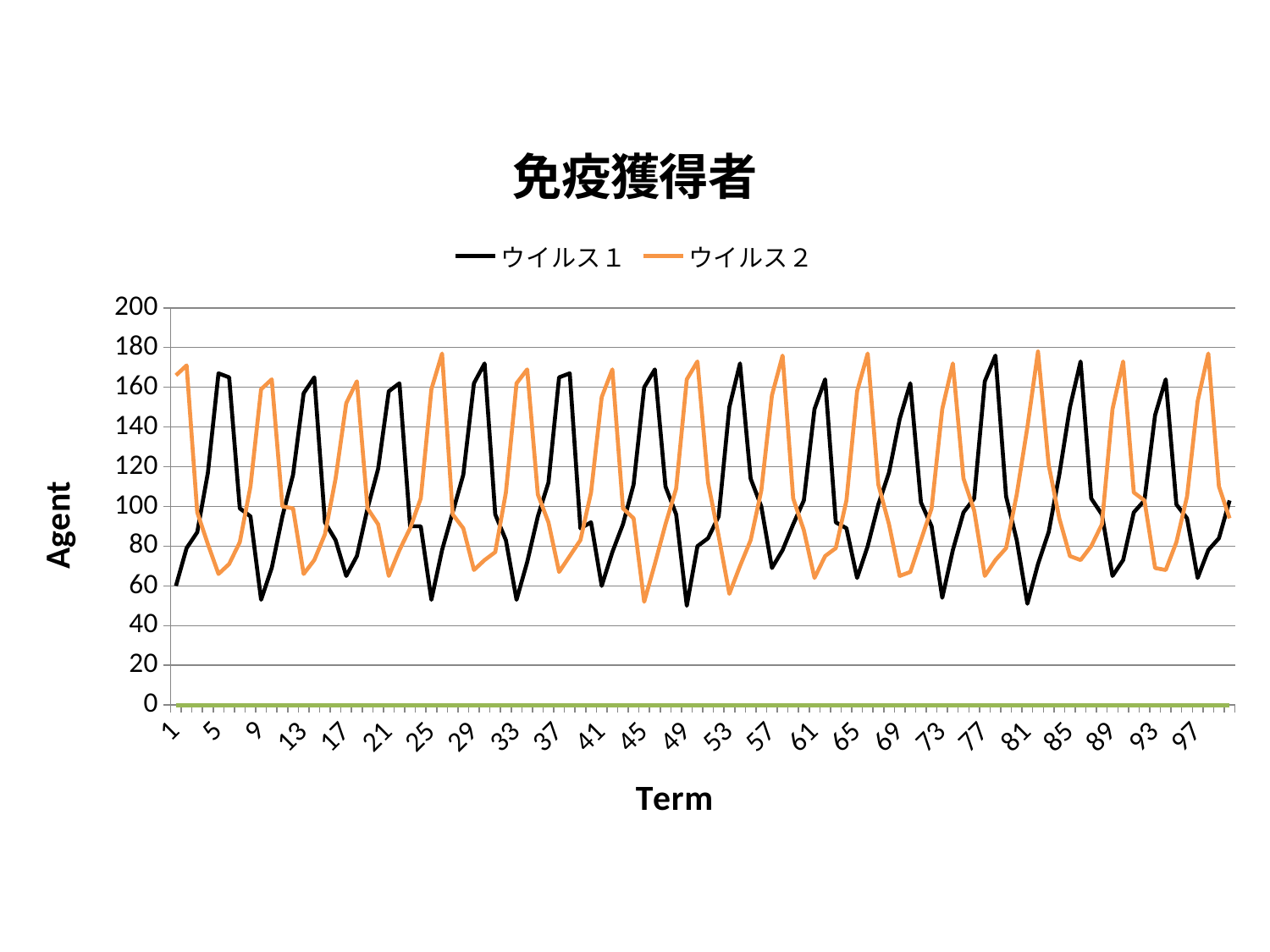

### Chart: 免疫獲得者

| Category |  |  |  |
|---|---|---|---|